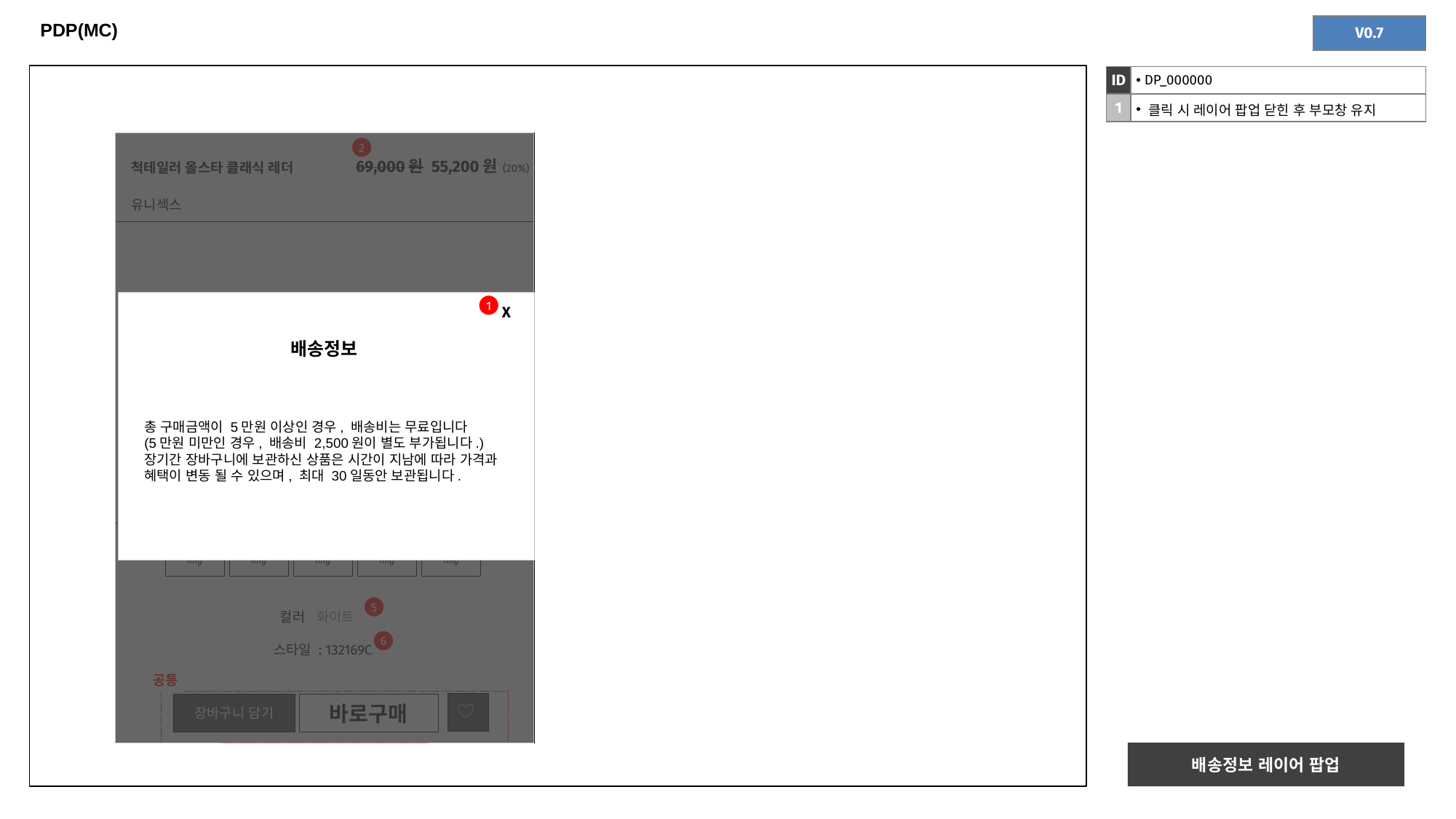

# PDP(MC)
| V0.7 |
| --- |

| ID | DP\_000000 |
| --- | --- |
| 1 | 클릭 시 레이어 팝업 닫힌 후 부모창 유지 |

2
척테일러 올스타 클래식 레더
69,000원 55,200원 (20%)
유니섹스

1
X
배송정보
총 구매금액이 5만원 이상인 경우, 배송비는 무료입니다
(5만원 미만인 경우, 배송비 2,500원이 별도 부가됩니다.)
장기간 장바구니에 보관하신 상품은 시간이 지남에 따라 가격과 혜택이 변동 될 수 있으며, 최대 30일동안 보관됩니다.
1/8

4
Product
Img
Product
Img
Product
Img
Product
Img
Product
Img
5
컬러   화이트

스타일 : 132169C
6
공통

장바구니 담기
바로구매

배송정보 레이어 팝업